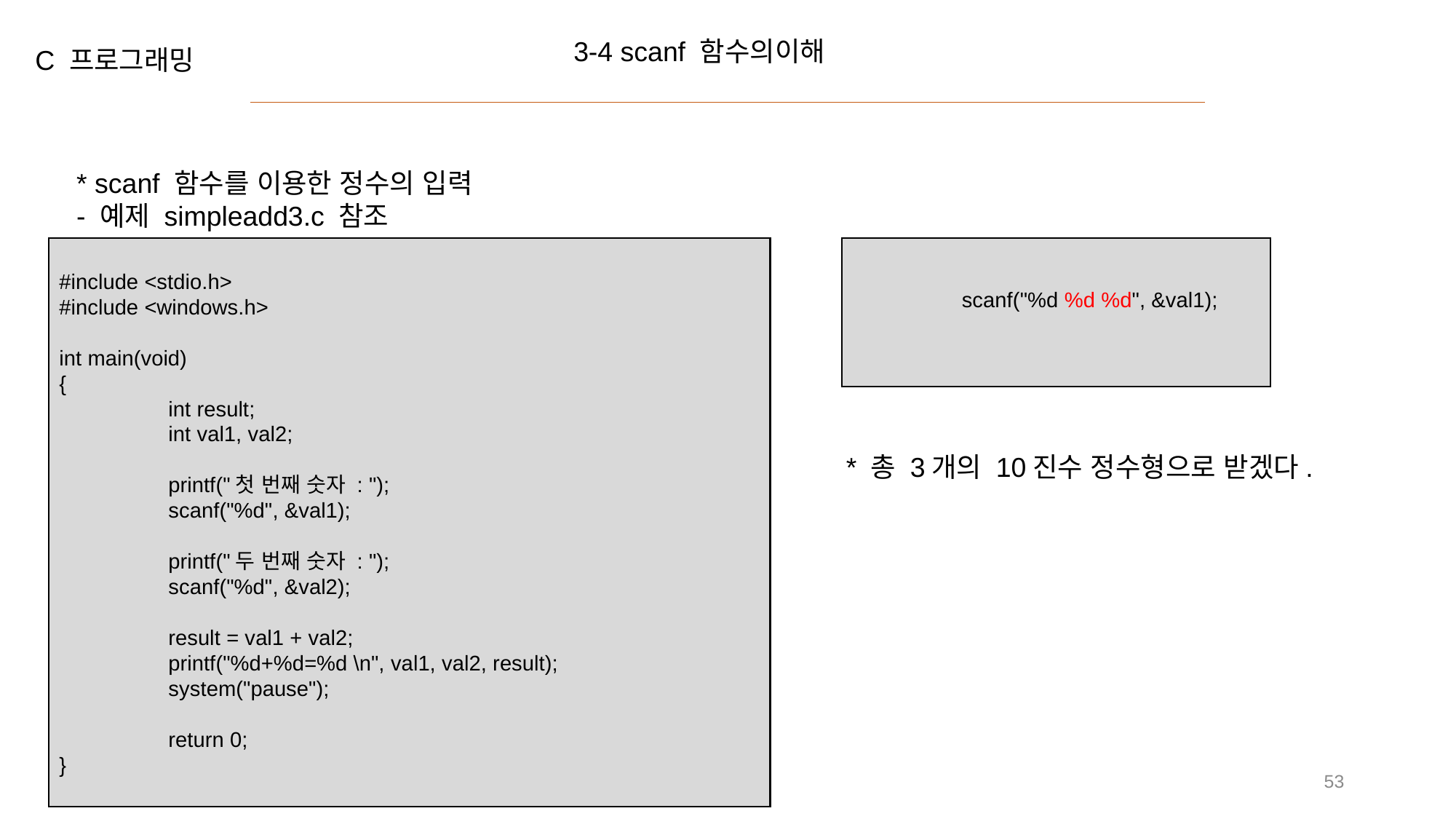

3-4 scanf 함수의이해
C 프로그래밍
* scanf 함수를 이용한 정수의 입력
- 예제 simpleadd3.c 참조
#include <stdio.h>
#include <windows.h>

int main(void)
{
	int result;
	int val1, val2;

	printf("첫 번째 숫자 : ");
	scanf("%d", &val1);

	printf("두 번째 숫자 : ");
	scanf("%d", &val2);

	result = val1 + val2;
	printf("%d+%d=%d \n", val1, val2, result);
	system("pause");

	return 0;
}
	scanf("%d %d %d", &val1);

* 총 3개의 10진수 정수형으로 받겠다.
53